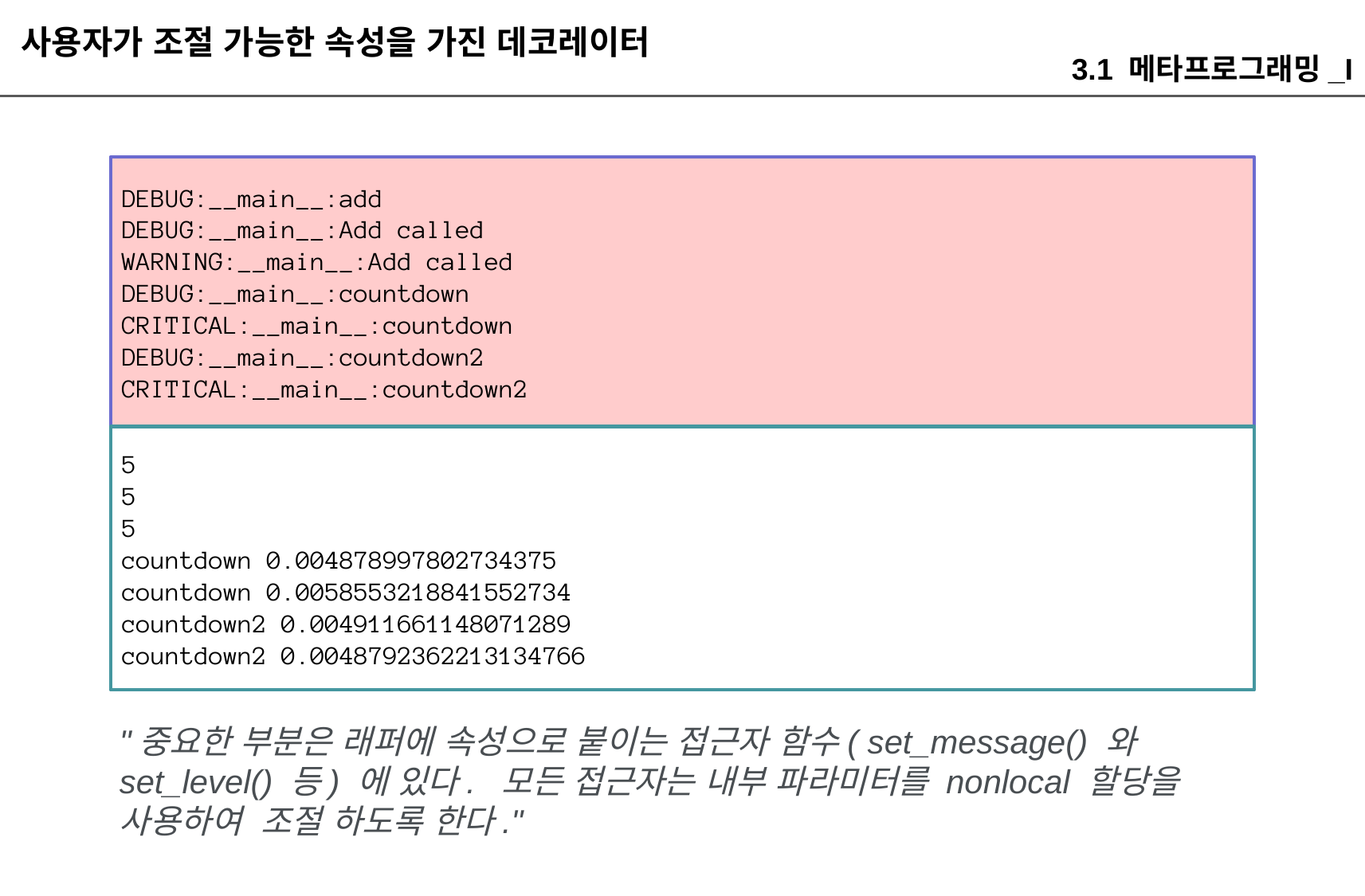

사용자가 조절 가능한 속성을 가진 데코레이터
3.1 메타프로그래밍_I
DEBUG:__main__:add
DEBUG:__main__:Add called
WARNING:__main__:Add called
DEBUG:__main__:countdown
CRITICAL:__main__:countdown
DEBUG:__main__:countdown2
CRITICAL:__main__:countdown2
5
5
5
countdown 0.004878997802734375
countdown 0.0058553218841552734
countdown2 0.004911661148071289
countdown2 0.0048792362213134766
"중요한 부분은 래퍼에 속성으로 붙이는 접근자 함수( set_message() 와 set_level() 등) 에 있다.  모든 접근자는 내부 파라미터를 nonlocal 할당을 사용하여  조절 하도록 한다."